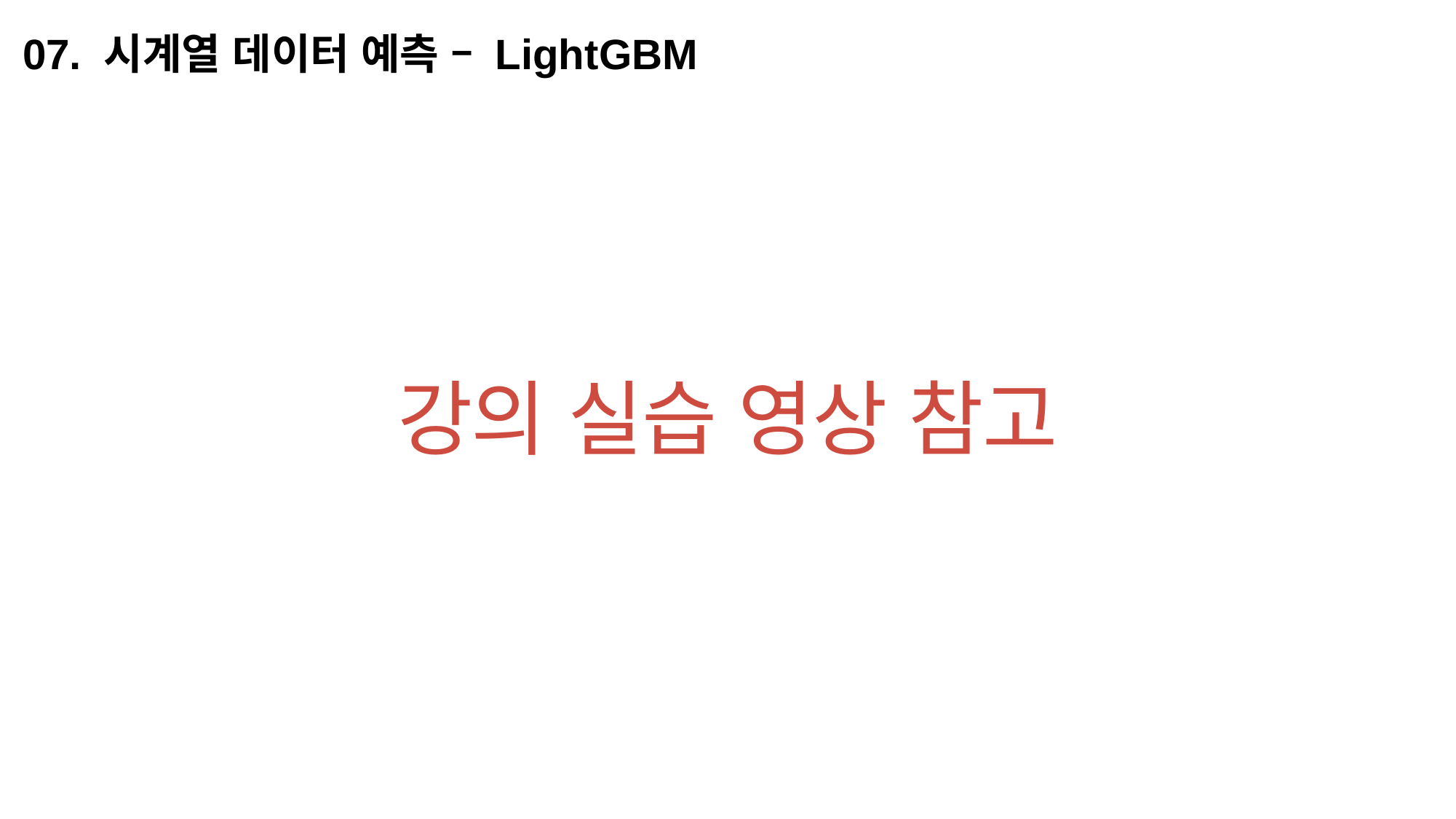

07. 시계열 데이터 예측 – LightGBM
강의 실습 영상 참고